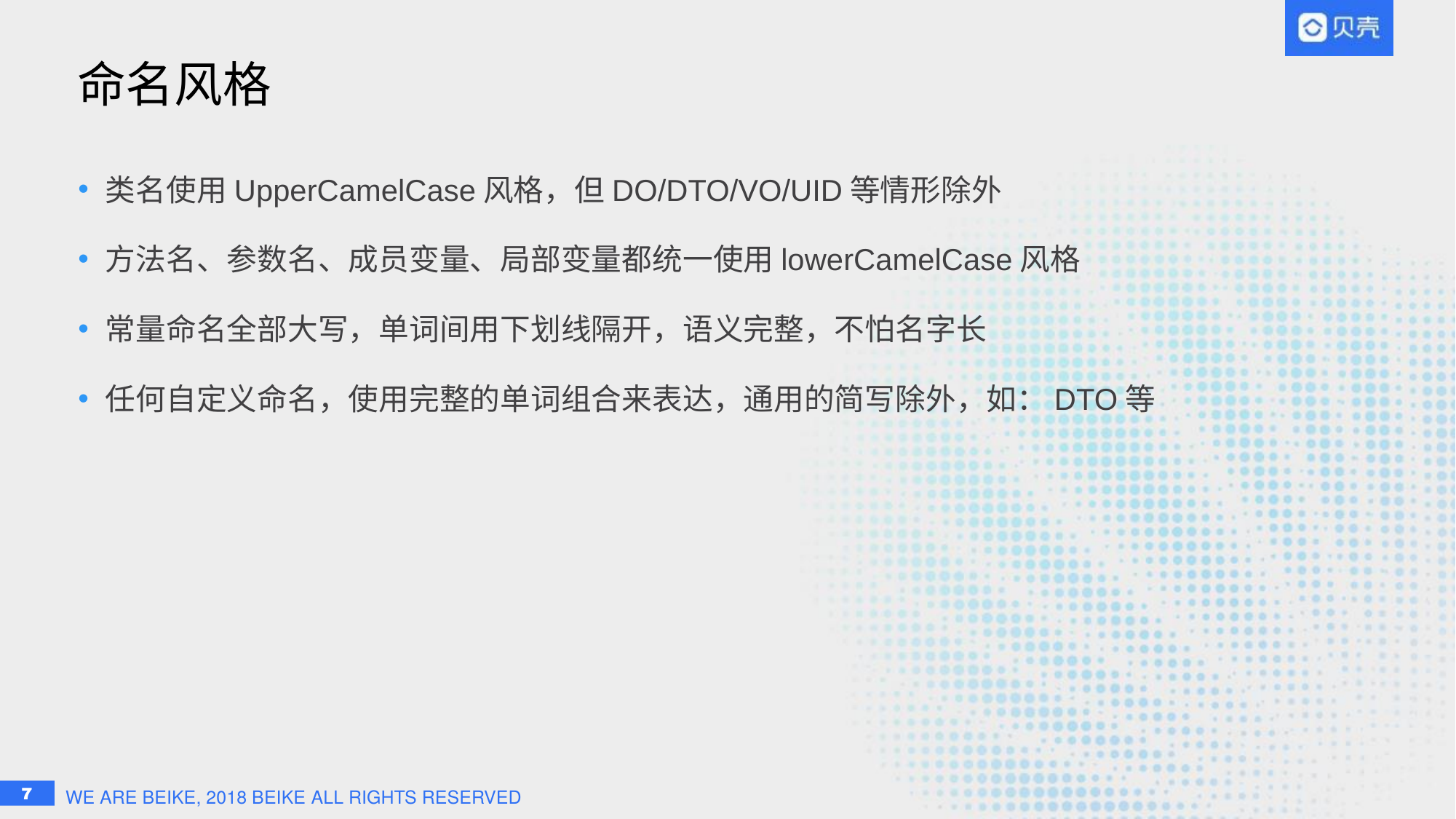

# 命名风格
类名使用UpperCamelCase风格，但DO/DTO/VO/UID等情形除外
方法名、参数名、成员变量、局部变量都统一使用lowerCamelCase风格
常量命名全部大写，单词间用下划线隔开，语义完整，不怕名字长
任何自定义命名，使用完整的单词组合来表达，通用的简写除外，如：DTO等